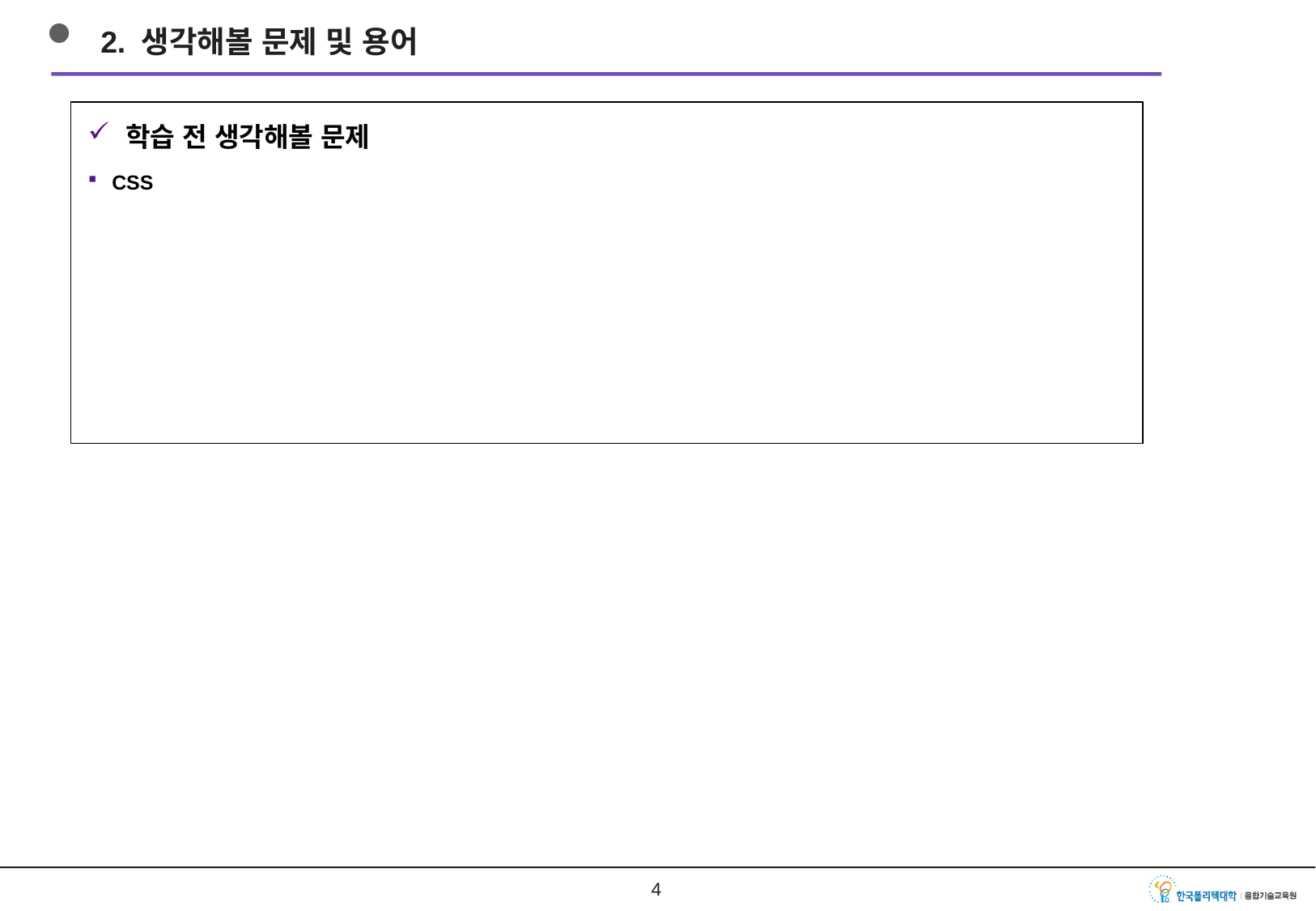

2. 생각해볼 문제 및 용어
학습 전 생각해볼 문제
CSS
4